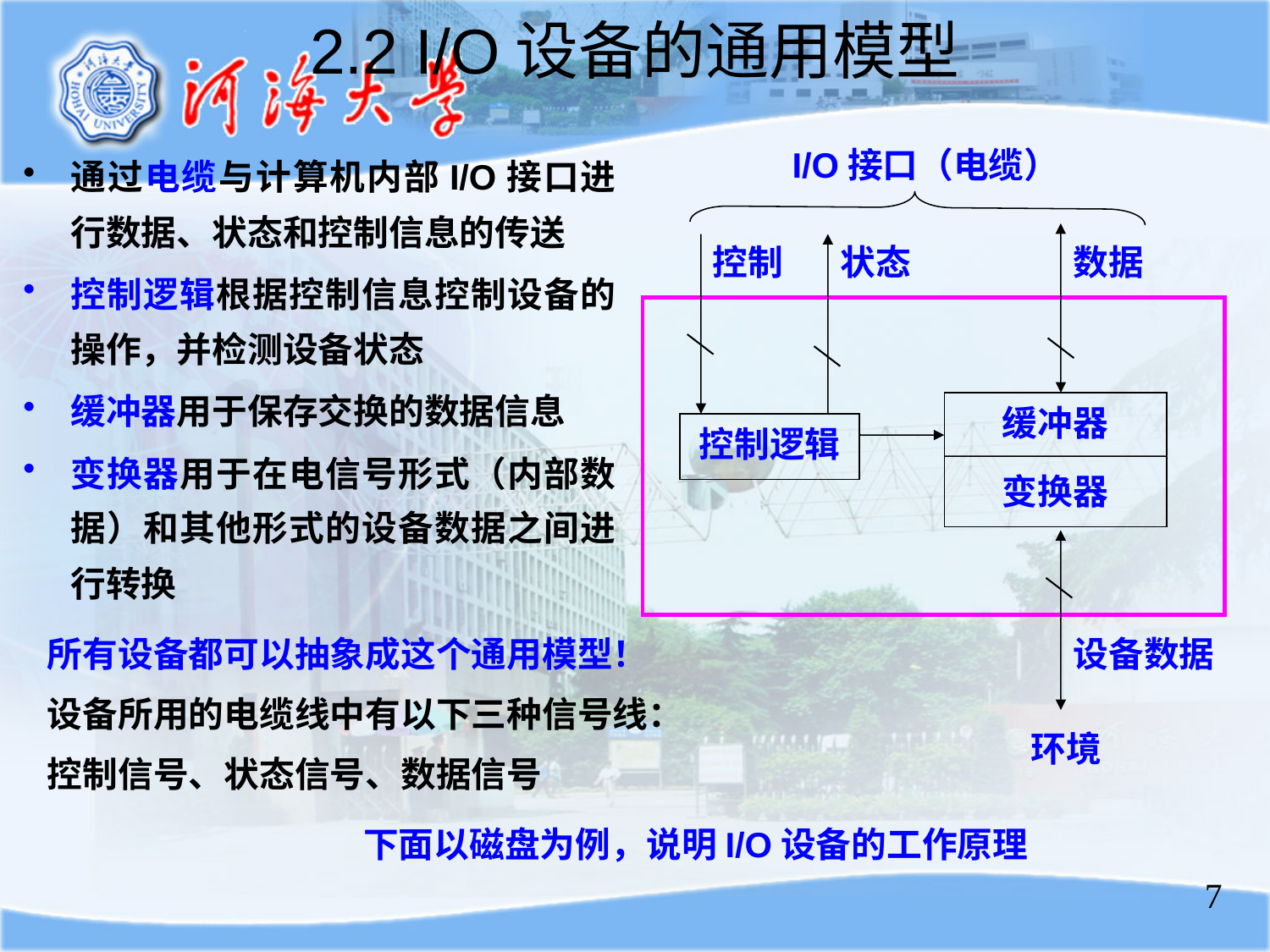

2.2 I/O设备的通用模型
通过电缆与计算机内部I/O接口进行数据、状态和控制信息的传送
控制逻辑根据控制信息控制设备的操作，并检测设备状态
缓冲器用于保存交换的数据信息
变换器用于在电信号形式（内部数据）和其他形式的设备数据之间进行转换

I/O接口（电缆）

控制

状态
数据

缓冲器
变换器
控制逻辑

设备数据
所有设备都可以抽象成这个通用模型！
设备所用的电缆线中有以下三种信号线：
控制信号、状态信号、数据信号
环境
下面以磁盘为例，说明I/O设备的工作原理
7